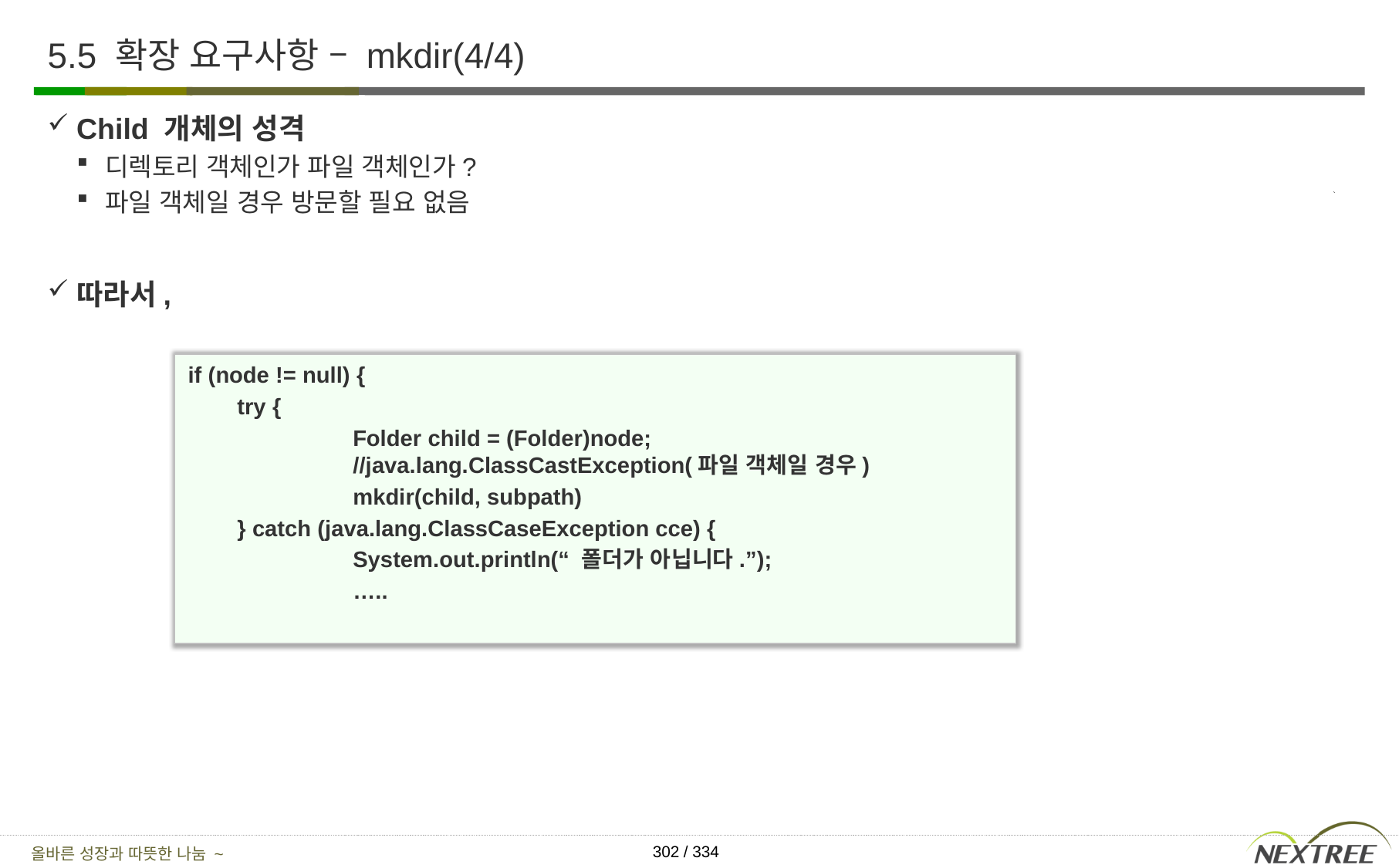

# 5.5 확장 요구사항 – mkdir(4/4)
Child 개체의 성격
디렉토리 객체인가 파일 객체인가?
파일 객체일 경우 방문할 필요 없음

따라서,
if (node != null) {
	try {
		Folder child = (Folder)node; 				//java.lang.ClassCastException(파일 객체일 경우)
		mkdir(child, subpath)
	} catch (java.lang.ClassCaseException cce) {
		System.out.println(“ 폴더가 아닙니다.”);
		…..